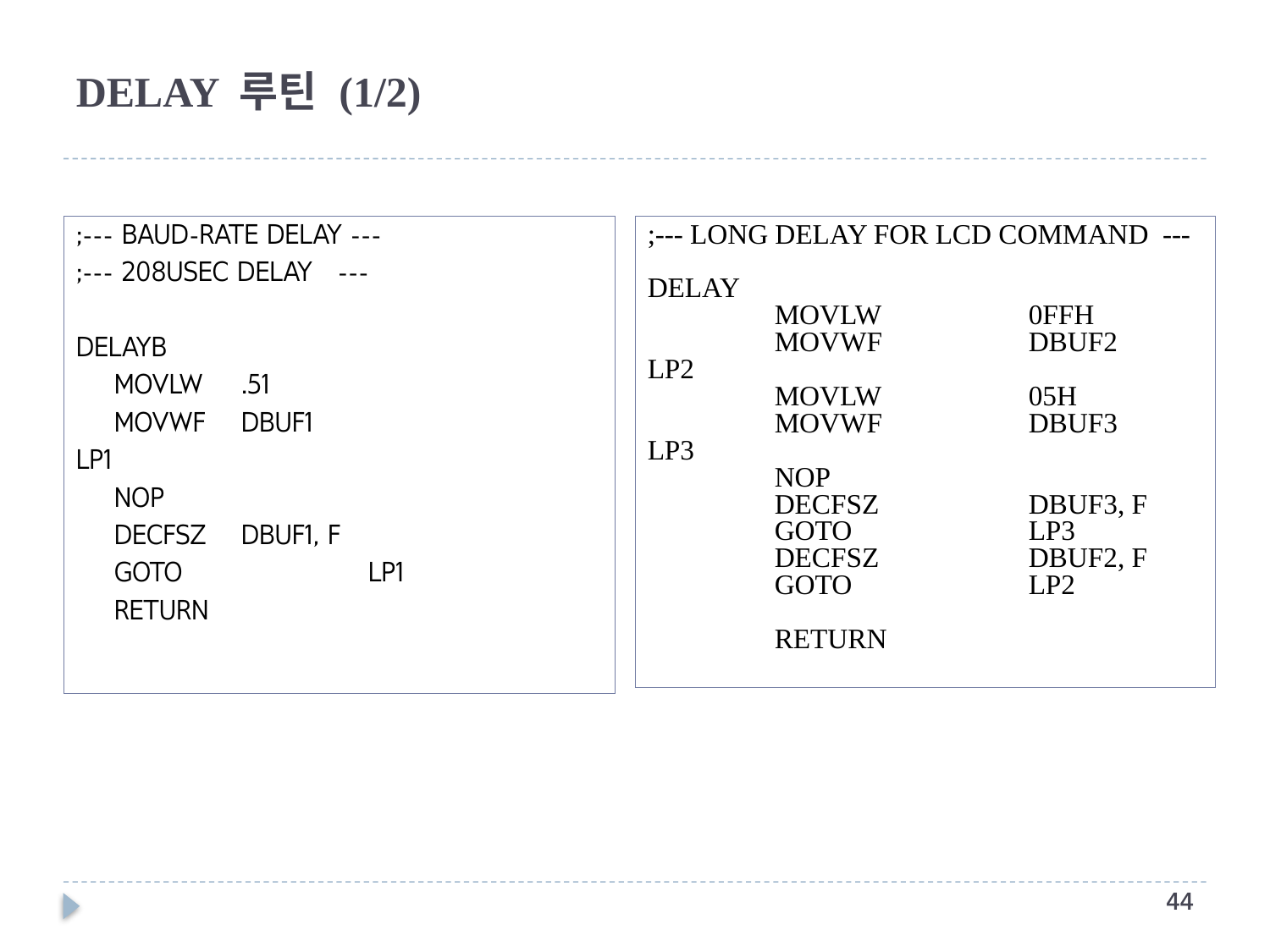

# DELAY 루틴 (1/2)
;--- BAUD-RATE DELAY ---
;--- 208USEC DELAY   ---

DELAYB
	MOVLW	.51
	MOVWF	DBUF1
LP1
	NOP
	DECFSZ	DBUF1, F
	GOTO		LP1
	RETURN

;--- LONG DELAY FOR LCD COMMAND  ---

DELAY
	MOVLW		0FFH
	MOVWF		DBUF2
LP2
	MOVLW		05H
	MOVWF		DBUF3
LP3
	NOP
	DECFSZ		DBUF3, F
	GOTO		LP3
	DECFSZ		DBUF2, F
	GOTO		LP2

	RETURN

44